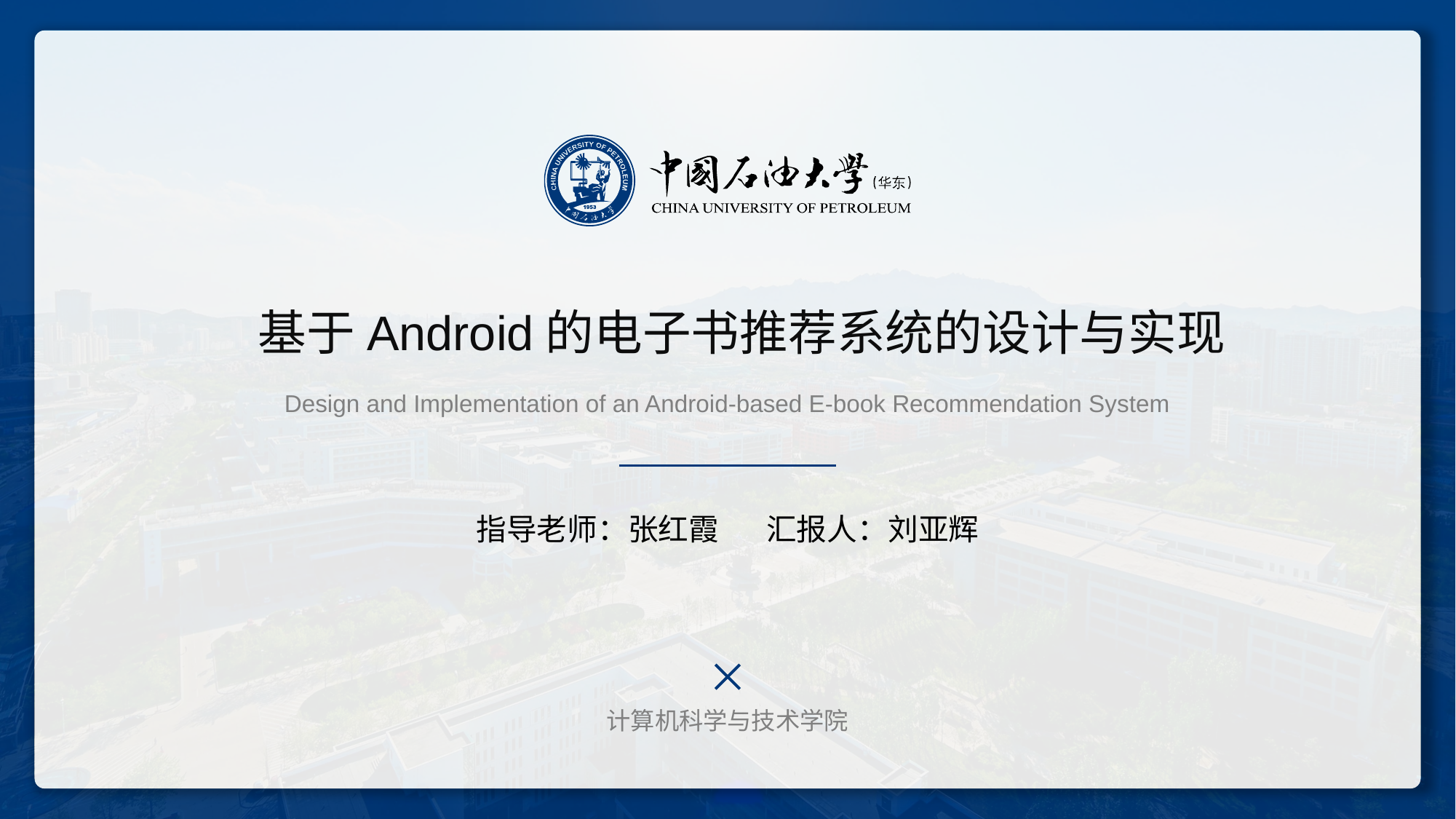

# 基于Android的电子书推荐系统的设计与实现
Design and Implementation of an Android-based E-book Recommendation System
指导老师：张红霞       汇报人：刘亚辉
计算机科学与技术学院